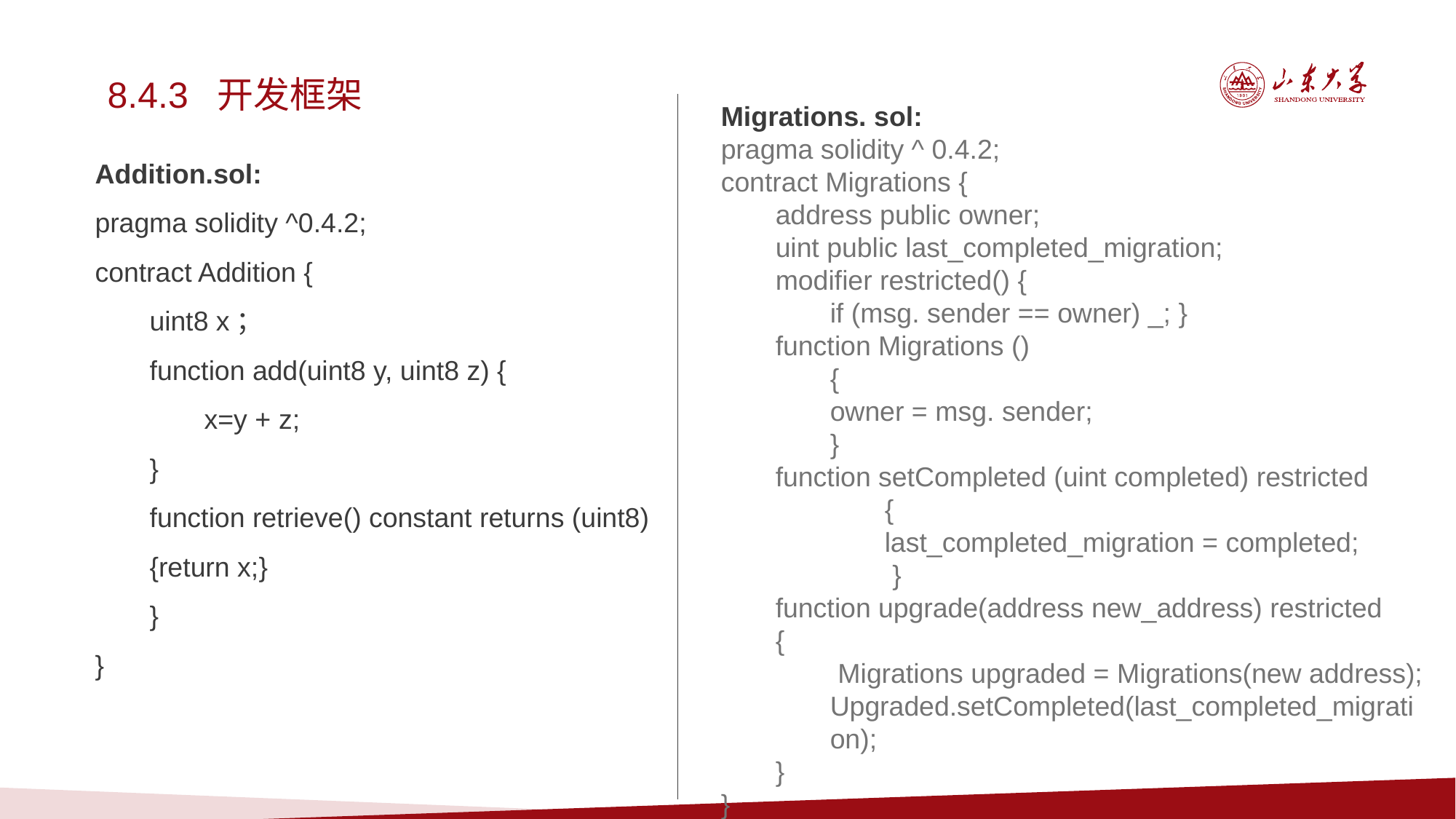

8.4.3  开发框架
Migrations. sol:
pragma solidity ^ 0.4.2;
contract Migrations {
address public owner;
uint public last_completed_migration;
modifier restricted() {
if (msg. sender == owner) _; }
function Migrations ()
{
owner = msg. sender;
}
function setCompleted (uint completed) restricted
{
last_completed_migration = completed;
 }
function upgrade(address new_address) restricted
{
 Migrations upgraded = Migrations(new address);
Upgraded.setCompleted(last_completed_migration);
}
}
Addition.sol:
pragma solidity ^0.4.2;
contract Addition {
uint8 x；
function add(uint8 y, uint8 z) {
x=y + z;
}
function retrieve() constant returns (uint8)
{return x;}
}
}